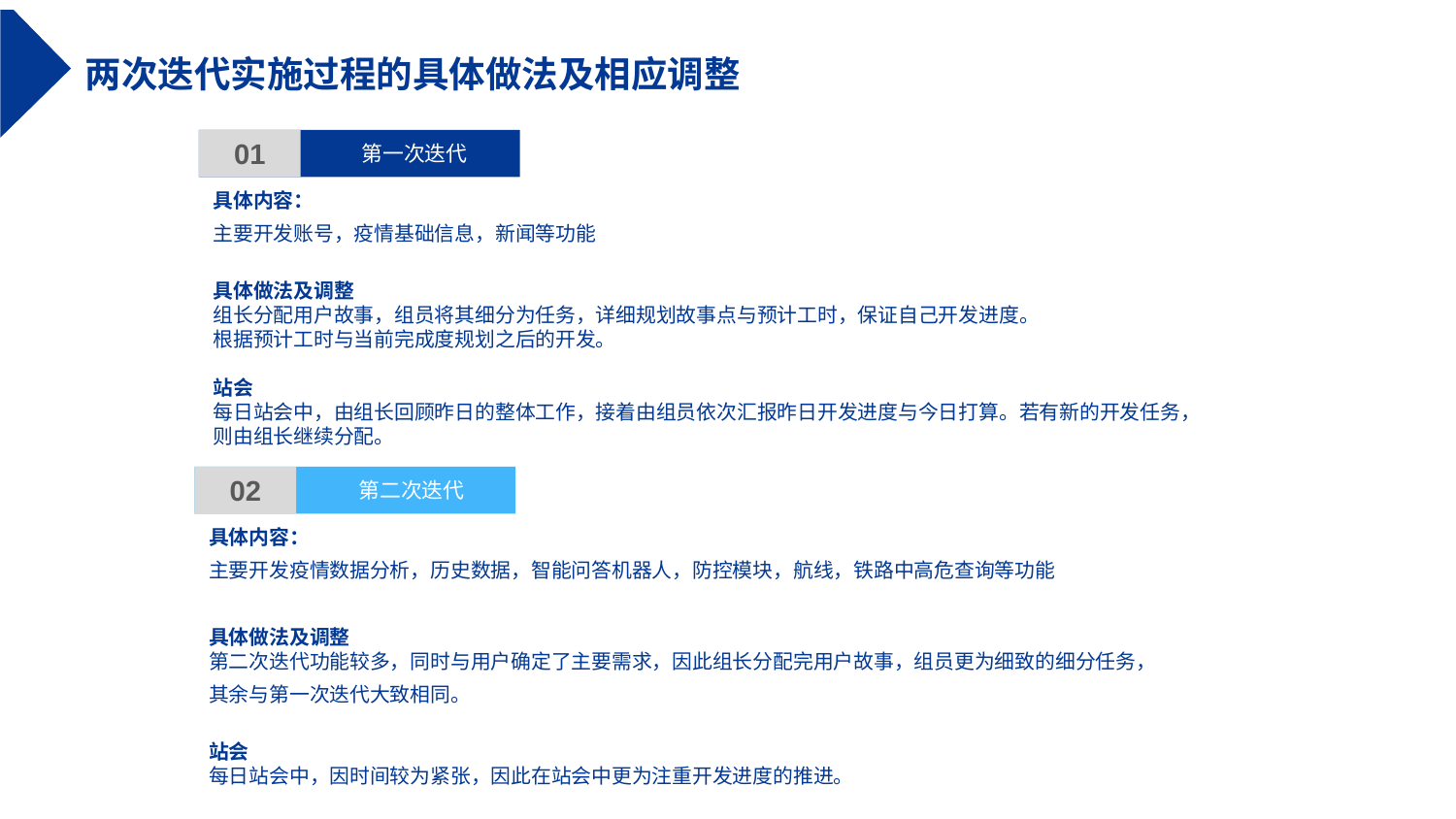

两次迭代实施过程的具体做法及相应调整

01
第一次迭代
具体内容：
主要开发账号，疫情基础信息，新闻等功能

具体做法及调整
组长分配用户故事，组员将其细分为任务，详细规划故事点与预计工时，保证自己开发进度。
根据预计工时与当前完成度规划之后的开发。

站会
每日站会中，由组长回顾昨日的整体工作，接着由组员依次汇报昨日开发进度与今日打算。若有新的开发任务，则由组长继续分配。

02
第二次迭代
具体内容：
主要开发疫情数据分析，历史数据，智能问答机器人，防控模块，航线，铁路中高危查询等功能

具体做法及调整
第二次迭代功能较多，同时与用户确定了主要需求，因此组长分配完用户故事，组员更为细致的细分任务，
其余与第一次迭代大致相同。

站会
每日站会中，因时间较为紧张，因此在站会中更为注重开发进度的推进。